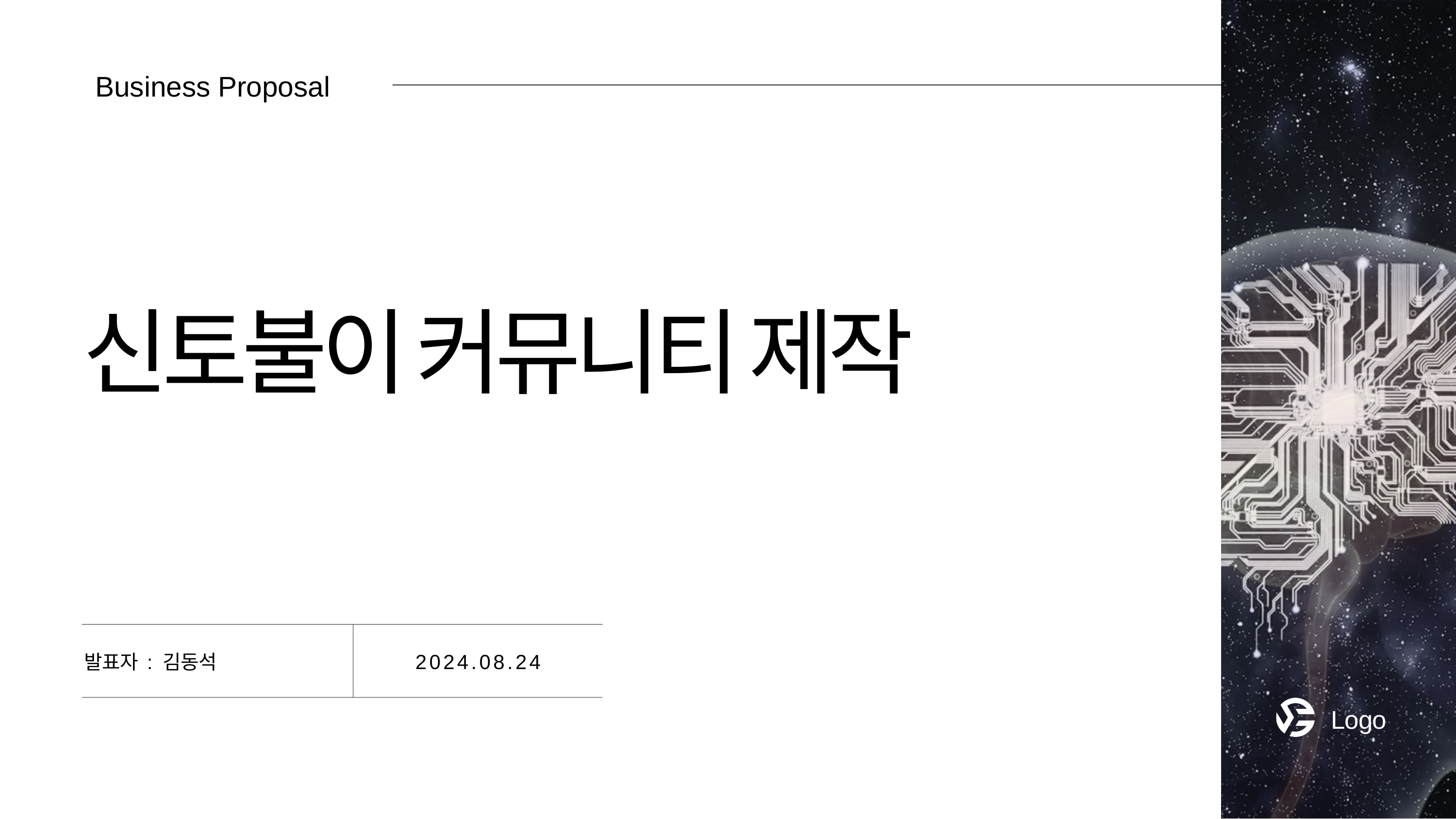

Business Proposal

신토불이 커뮤니티 제작

2024.08.24
발표자 : 김동석

Logo